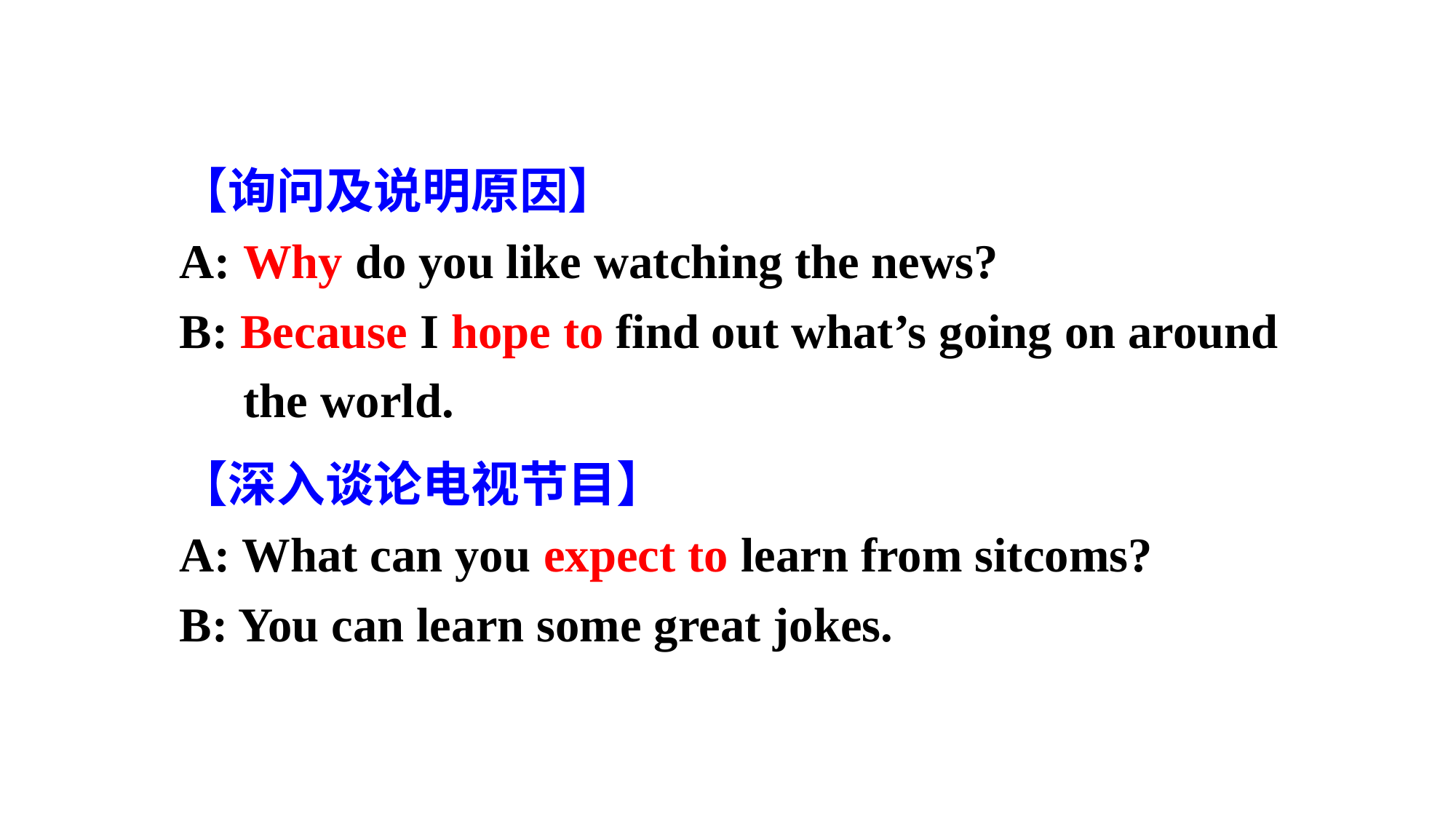

【询问及说明原因】
A: Why do you like watching the news?
B: Because I hope to find out what’s going on around the world.
【深入谈论电视节目】
A: What can you expect to learn from sitcoms?
B: You can learn some great jokes.